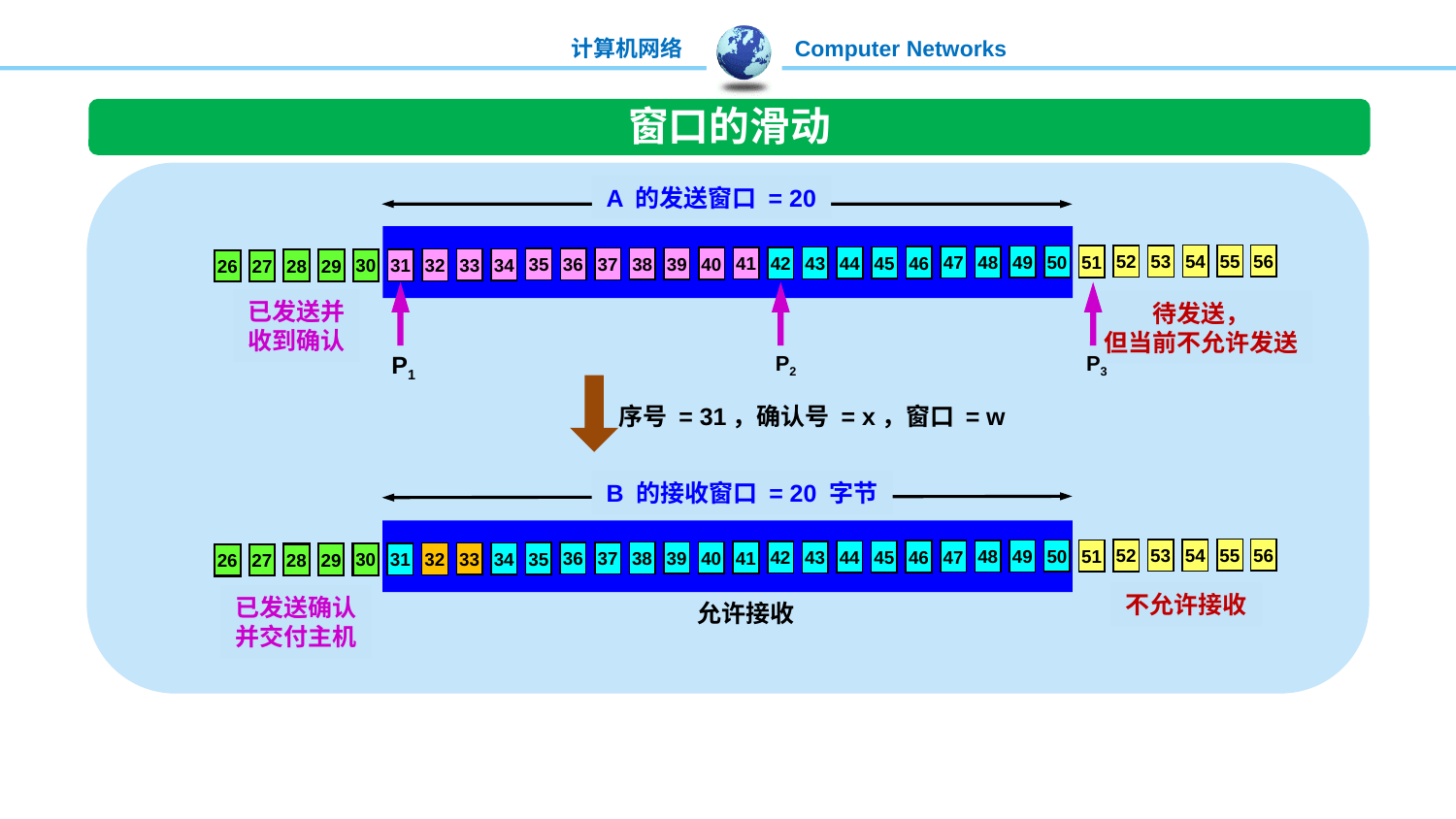

窗口的滑动

A 的发送窗口 = 20

55
56
54
53
52
51
50
49
48
47
46
45
44
43
42
41
40
39
38
37
36
35
34
33
32
31
30
29
28
27
26

P1

P2

P3
已发送并
收到确认
待发送，
但当前不允许发送

序号 = 31，确认号 = x，窗口 = w
B 的接收窗口 = 20 字节

55
56
54
53
52
51
50
49
48
47
46
45
44
43
42
41
40
39
38
37
36
35
34
33
32
31
30
29
28
27
26
不允许接收
已发送确认
并交付主机
允许接收